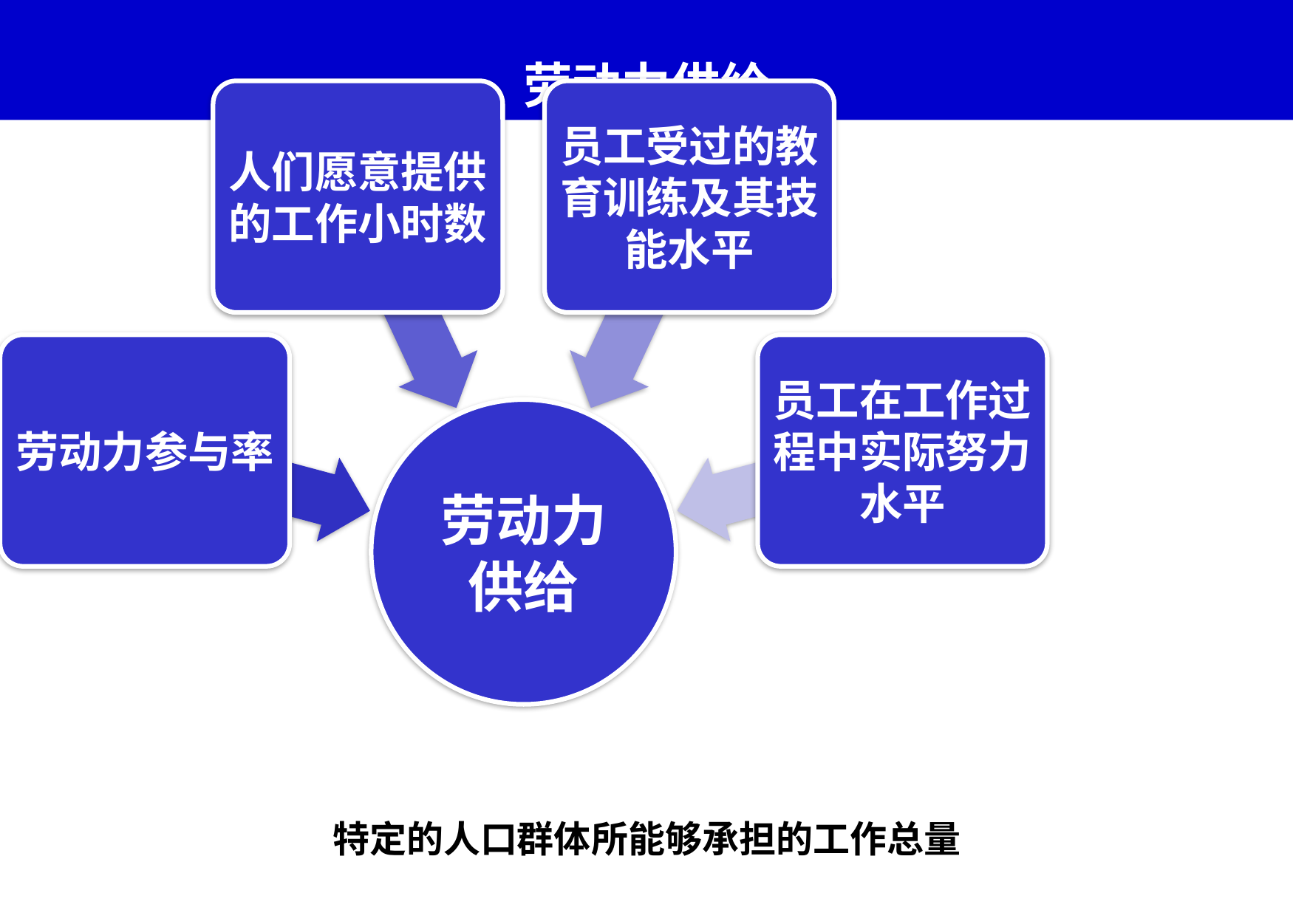

# 劳动力供给
劳动力供给
劳动力参与率
人们愿意提供的工作小时数
员工受过的教育训练及其技能水平
员工在工作过程中实际努力水平
特定的人口群体所能够承担的工作总量